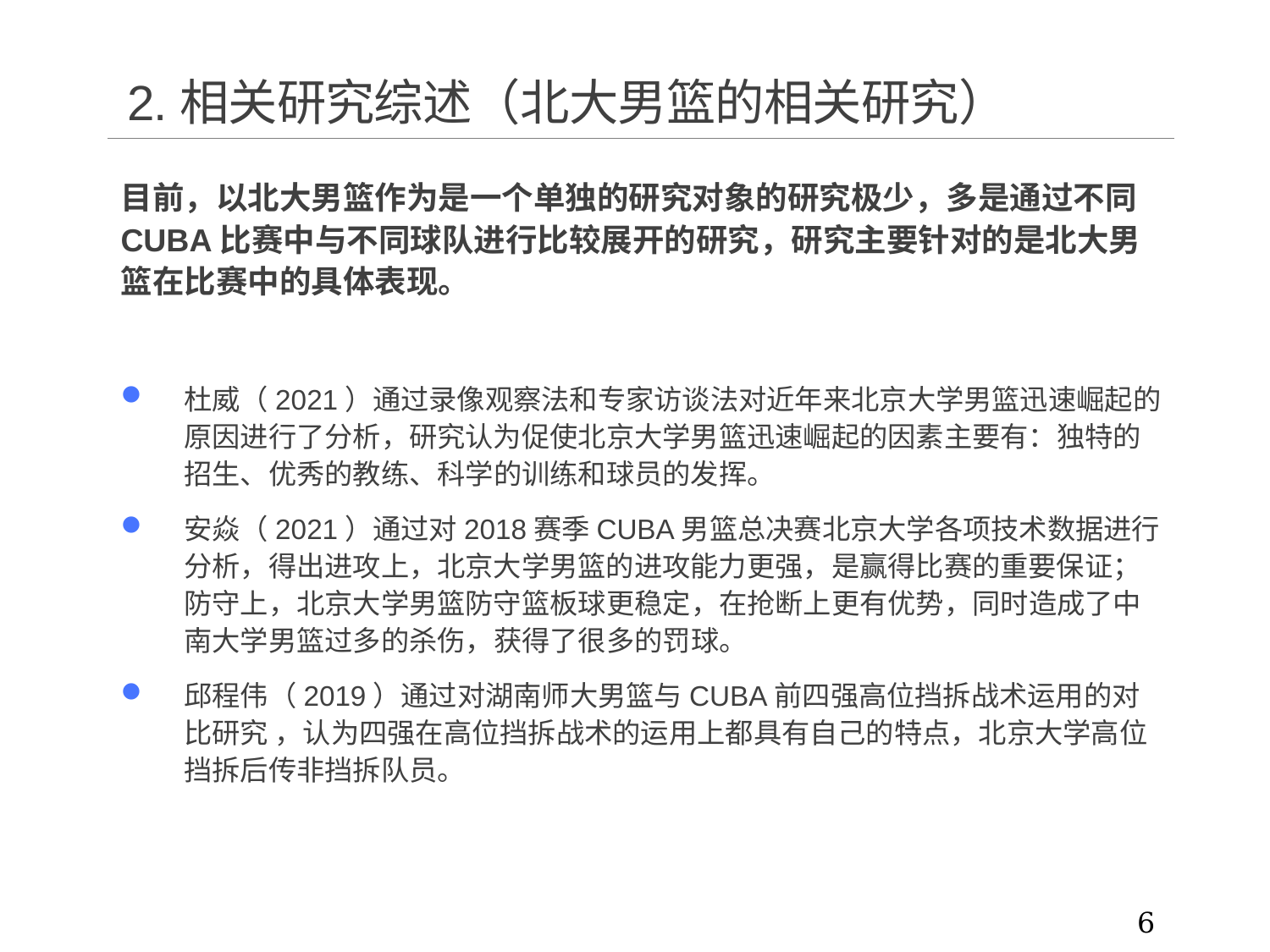

# 2.相关研究综述（北大男篮的相关研究）
目前，以北大男篮作为是一个单独的研究对象的研究极少，多是通过不同CUBA比赛中与不同球队进行比较展开的研究，研究主要针对的是北大男篮在比赛中的具体表现。

杜威（2021）通过录像观察法和专家访谈法对近年来北京大学男篮迅速崛起的原因进行了分析，研究认为促使北京大学男篮迅速崛起的因素主要有：独特的招生、优秀的教练、科学的训练和球员的发挥。
安焱（2021）通过对2018赛季CUBA男篮总决赛北京大学各项技术数据进行分析，得出进攻上，北京大学男篮的进攻能力更强，是赢得比赛的重要保证；防守上，北京大学男篮防守篮板球更稳定，在抢断上更有优势，同时造成了中南大学男篮过多的杀伤，获得了很多的罚球。
邱程伟（2019）通过对湖南师大男篮与CUBA前四强高位挡拆战术运用的对比研究 ，认为四强在高位挡拆战术的运用上都具有自己的特点，北京大学高位挡拆后传非挡拆队员。

6